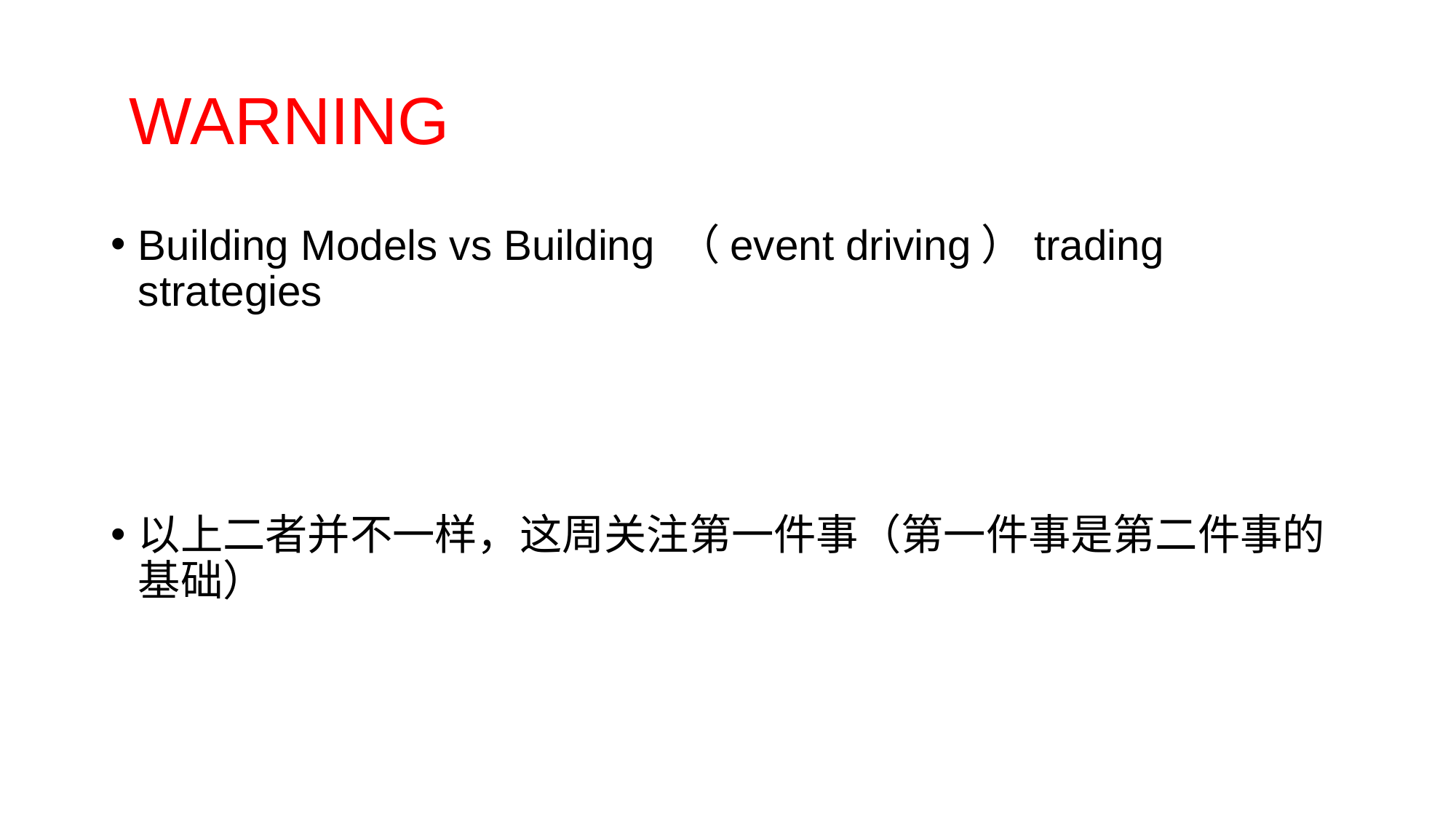

# WARNING
Building Models vs Building （event driving）trading strategies

以上二者并不一样，这周关注第一件事（第一件事是第二件事的基础）